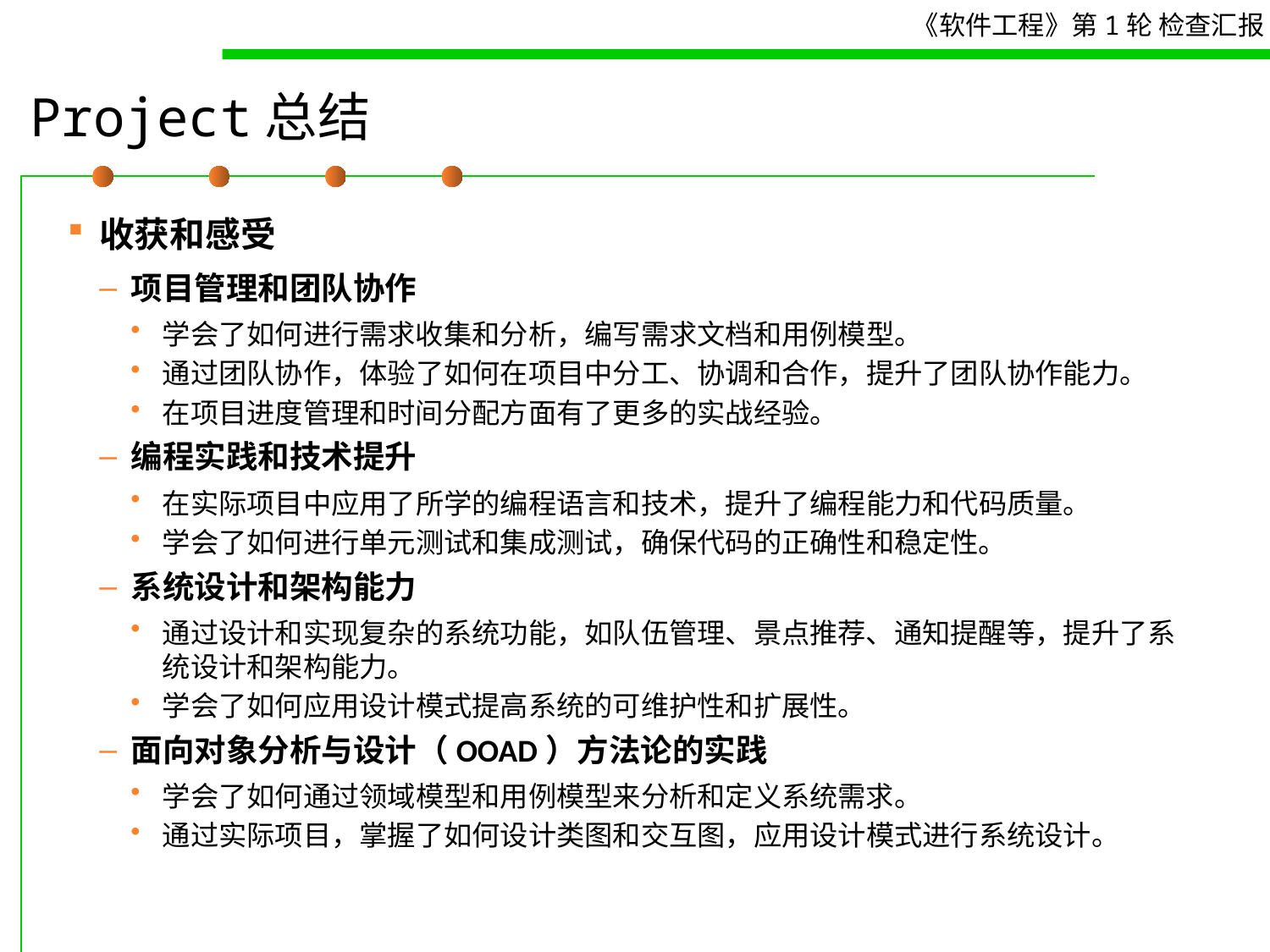

# Project总结
收获和感受
项目管理和团队协作
学会了如何进行需求收集和分析，编写需求文档和用例模型。
通过团队协作，体验了如何在项目中分工、协调和合作，提升了团队协作能力。
在项目进度管理和时间分配方面有了更多的实战经验。
编程实践和技术提升
在实际项目中应用了所学的编程语言和技术，提升了编程能力和代码质量。
学会了如何进行单元测试和集成测试，确保代码的正确性和稳定性。
系统设计和架构能力
通过设计和实现复杂的系统功能，如队伍管理、景点推荐、通知提醒等，提升了系统设计和架构能力。
学会了如何应用设计模式提高系统的可维护性和扩展性。
面向对象分析与设计（OOAD）方法论的实践
学会了如何通过领域模型和用例模型来分析和定义系统需求。
通过实际项目，掌握了如何设计类图和交互图，应用设计模式进行系统设计。